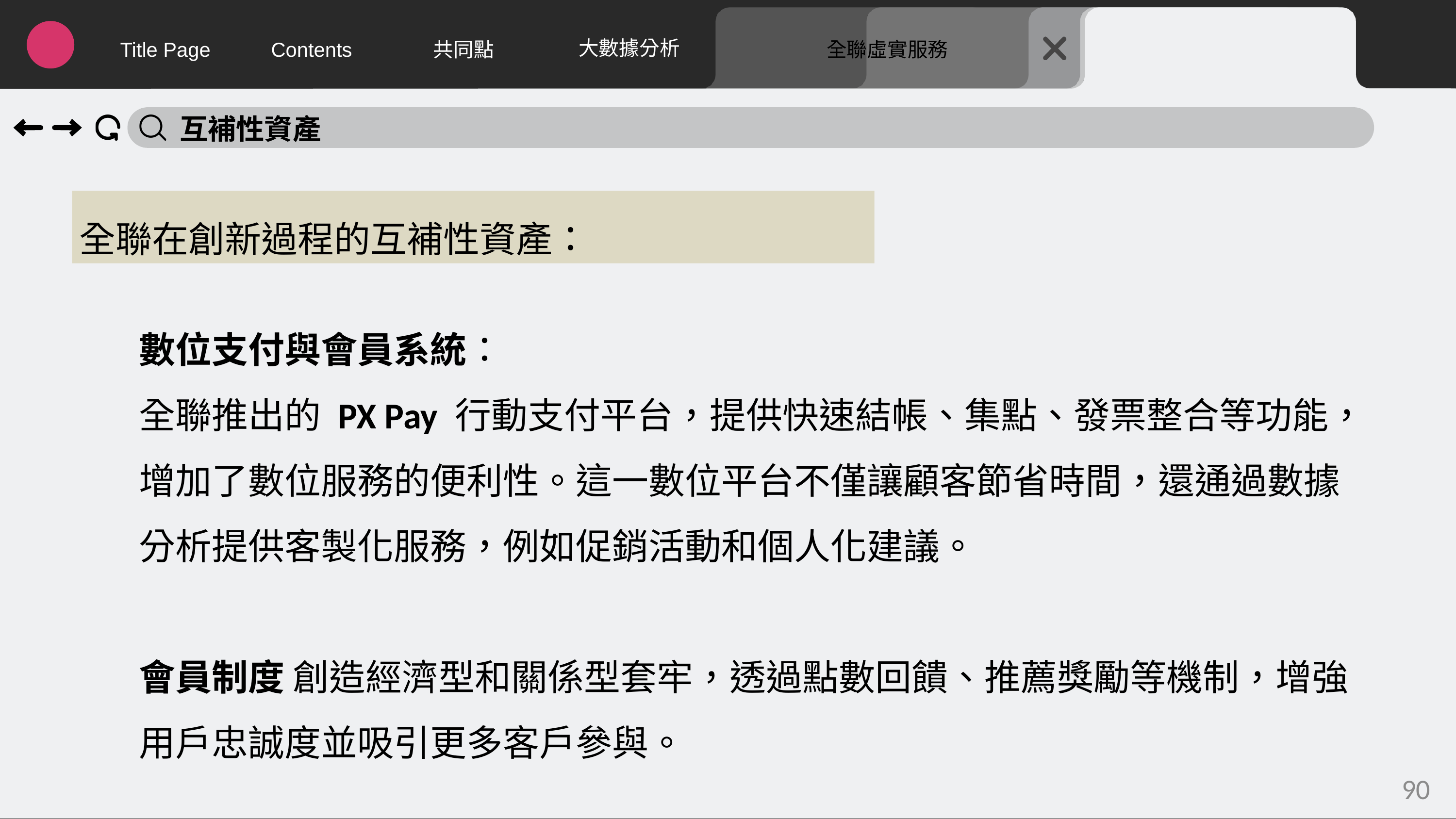

大數據分析
Title Page
Contents
共同點
全聯虛實服務

互補性資產

全聯在創新過程的互補性資產：
數位支付與會員系統：
全聯推出的 PX Pay 行動支付平台，提供快速結帳、集點、發票整合等功能，增加了數位服務的便利性。這一數位平台不僅讓顧客節省時間，還通過數據分析提供客製化服務，例如促銷活動和個人化建議。

會員制度 創造經濟型和關係型套牢，透過點數回饋、推薦獎勵等機制，增強用戶忠誠度並吸引更多客戶參與。
90